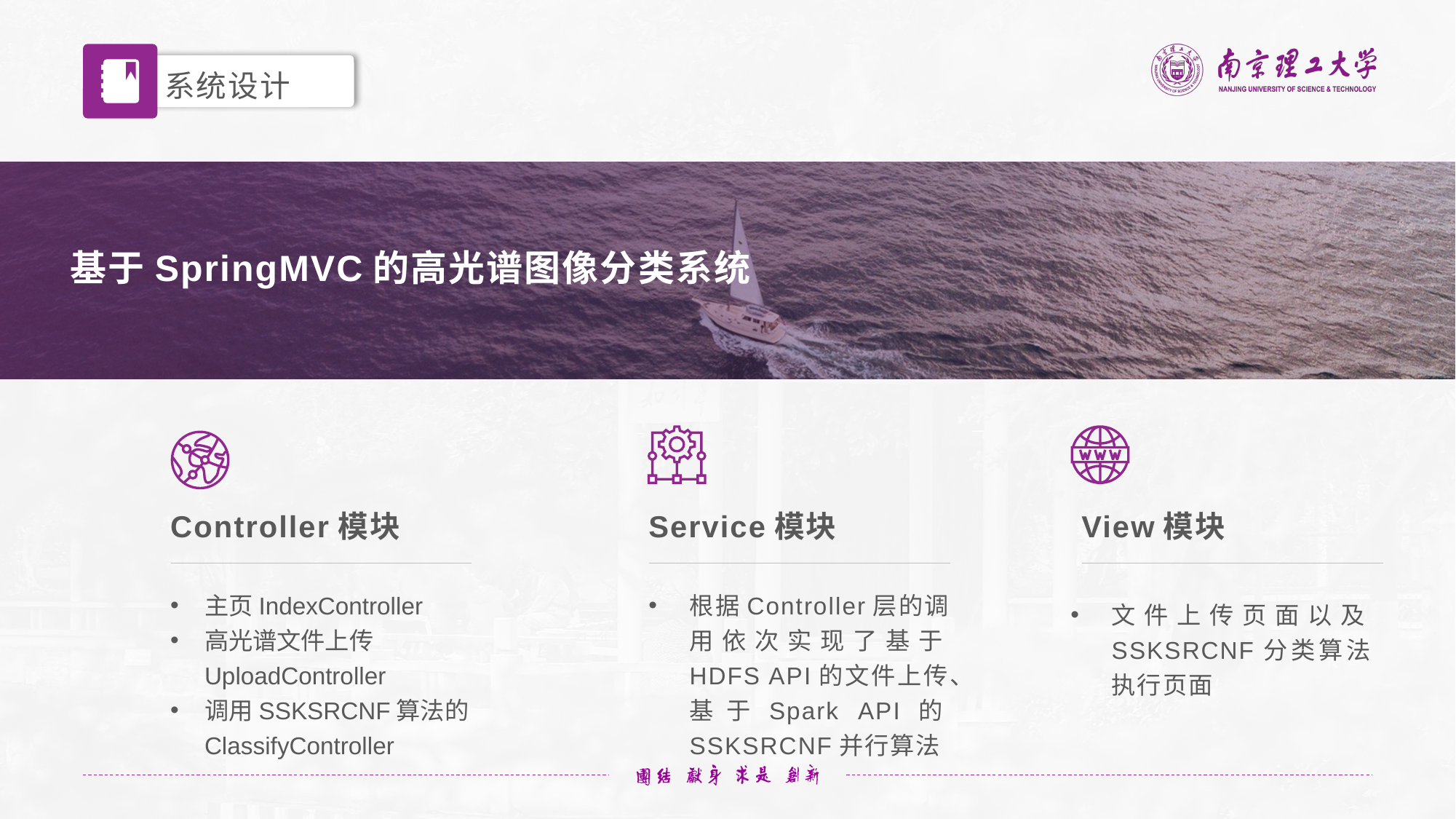

系统设计

基于SpringMVC的高光谱图像分类系统

Controller模块
Service模块
View模块
根据Controller层的调用依次实现了基于HDFS API的文件上传、基于Spark API的SSKSRCNF并行算法
主页IndexController
高光谱文件上传UploadController
调用SSKSRCNF算法的ClassifyController
文件上传页面以及SSKSRCNF分类算法执行页面